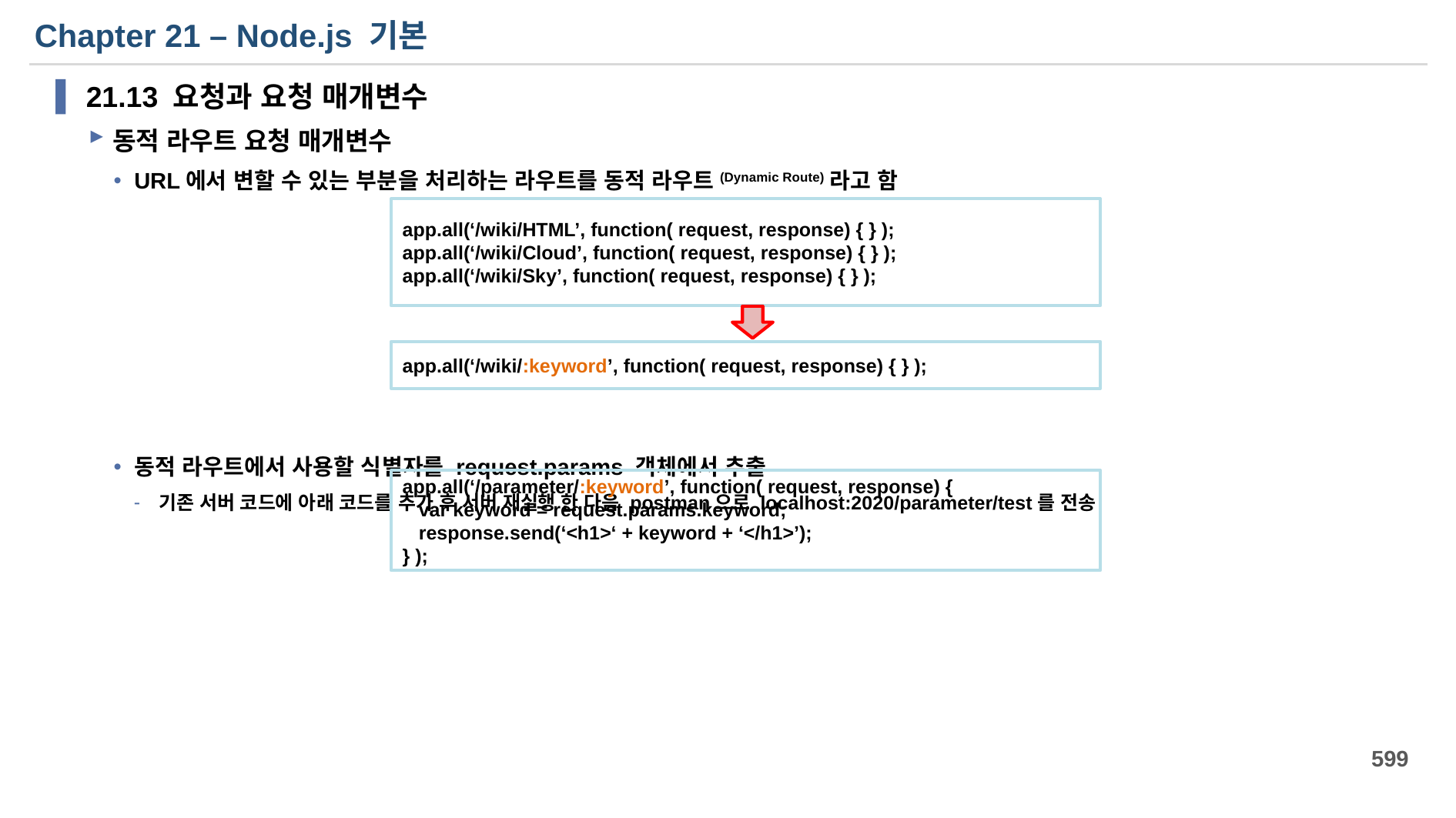

# Chapter 21 – Node.js 기본
21.13 요청과 요청 매개변수
동적 라우트 요청 매개변수
URL에서 변할 수 있는 부분을 처리하는 라우트를 동적 라우트(Dynamic Route)라고 함

동적 라우트에서 사용할 식별자를 request.params 객체에서 추출
기존 서버 코드에 아래 코드를 추가 후 서버 재실행 한 다음 postman으로 localhost:2020/parameter/test를 전송

app.all(‘/wiki/HTML’, function( request, response) { } );
app.all(‘/wiki/Cloud’, function( request, response) { } );
app.all(‘/wiki/Sky’, function( request, response) { } );

app.all(‘/wiki/:keyword’, function( request, response) { } );
app.all(‘/parameter/:keyword’, function( request, response) {
   var keyword = request.params.keyword;
   response.send(‘<h1>‘ + keyword + ‘</h1>’);
} );
599